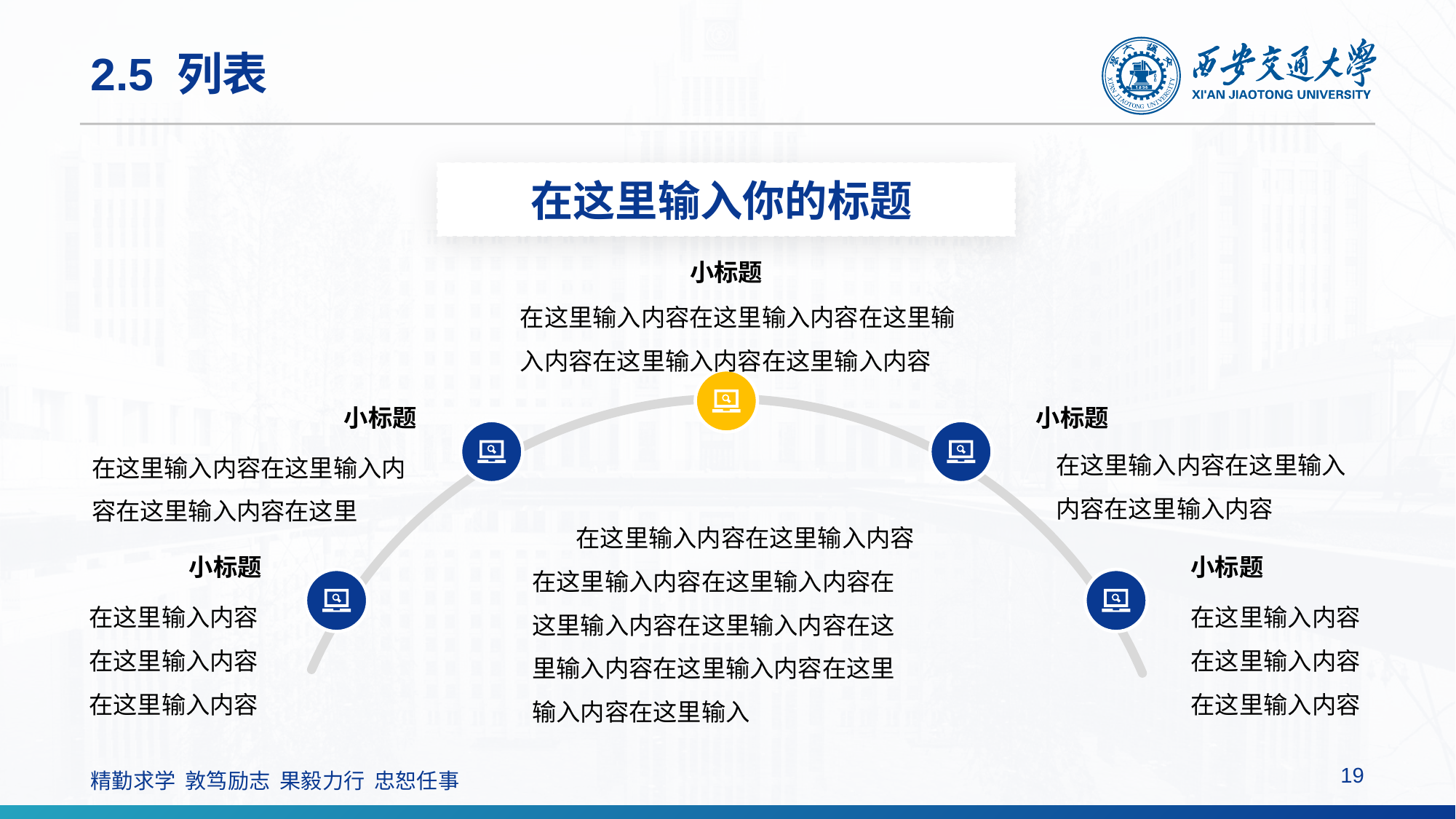

# 2.5 列表
在这里输入你的标题
小标题
在这里输入内容在这里输入内容在这里输入内容在这里输入内容在这里输入内容

小标题
在这里输入内容在这里输入内容在这里输入内容在这里
小标题
在这里输入内容在这里输入内容在这里输入内容

       在这里输入内容在这里输入内容在这里输入内容在这里输入内容在这里输入内容在这里输入内容在这里输入内容在这里输入内容在这里输入内容在这里输入
小标题
在这里输入内容在这里输入内容在这里输入内容
小标题
在这里输入内容在这里输入内容在这里输入内容

19